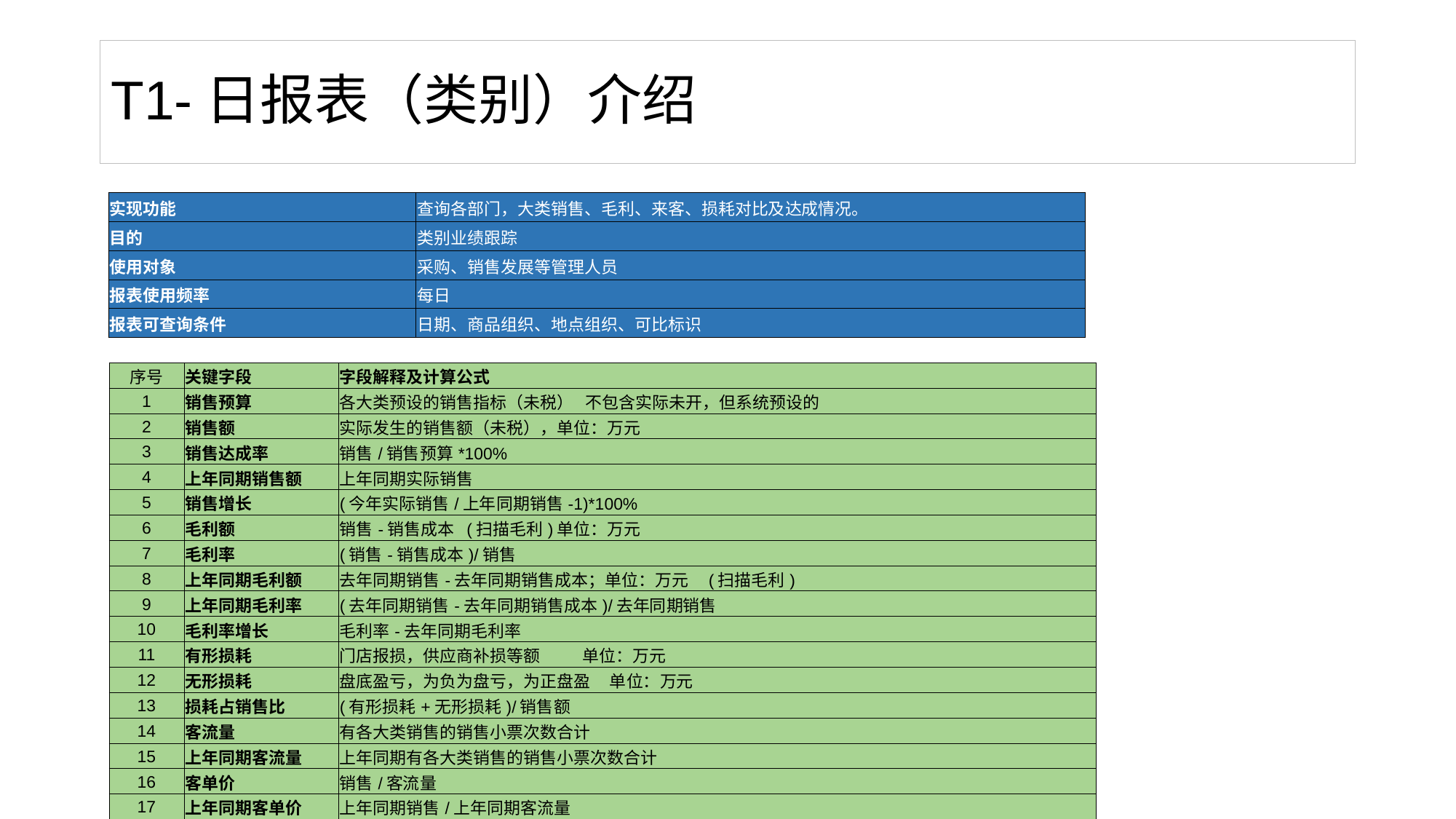

# T1-日报表（类别）介绍
|  |  |
| --- | --- |
| 实现功能 | 查询各部门，大类销售、毛利、来客、损耗对比及达成情况。 |
| 目的 | 类别业绩跟踪 |
| 使用对象 | 采购、销售发展等管理人员 |
| 报表使用频率 | 每日 |
| 报表可查询条件 | 日期、商品组织、地点组织、可比标识 |
| 序号 | 关键字段 | 字段解释及计算公式 |
| --- | --- | --- |
| 1 | 销售预算 | 各大类预设的销售指标（未税） 不包含实际未开，但系统预设的 |
| 2 | 销售额 | 实际发生的销售额（未税），单位：万元 |
| 3 | 销售达成率 | 销售/销售预算\*100% |
| 4 | 上年同期销售额 | 上年同期实际销售 |
| 5 | 销售增长 | (今年实际销售/上年同期销售-1)\*100% |
| 6 | 毛利额 | 销售-销售成本 (扫描毛利)单位：万元 |
| 7 | 毛利率 | (销售-销售成本)/销售 |
| 8 | 上年同期毛利额 | 去年同期销售-去年同期销售成本；单位：万元 (扫描毛利) |
| 9 | 上年同期毛利率 | (去年同期销售-去年同期销售成本)/去年同期销售 |
| 10 | 毛利率增长 | 毛利率-去年同期毛利率 |
| 11 | 有形损耗 | 门店报损，供应商补损等额 单位：万元 |
| 12 | 无形损耗 | 盘底盈亏，为负为盘亏，为正盘盈 单位：万元 |
| 13 | 损耗占销售比 | (有形损耗+无形损耗)/销售额 |
| 14 | 客流量 | 有各大类销售的销售小票次数合计 |
| 15 | 上年同期客流量 | 上年同期有各大类销售的销售小票次数合计 |
| 16 | 客单价 | 销售/客流量 |
| 17 | 上年同期客单价 | 上年同期销售/上年同期客流量 |
| 18 | 来客数增长 | (客流量/上年同期客流量-1)\*100% |
| 19 | 客单价增长 | 客单价-上年同期客单价 |